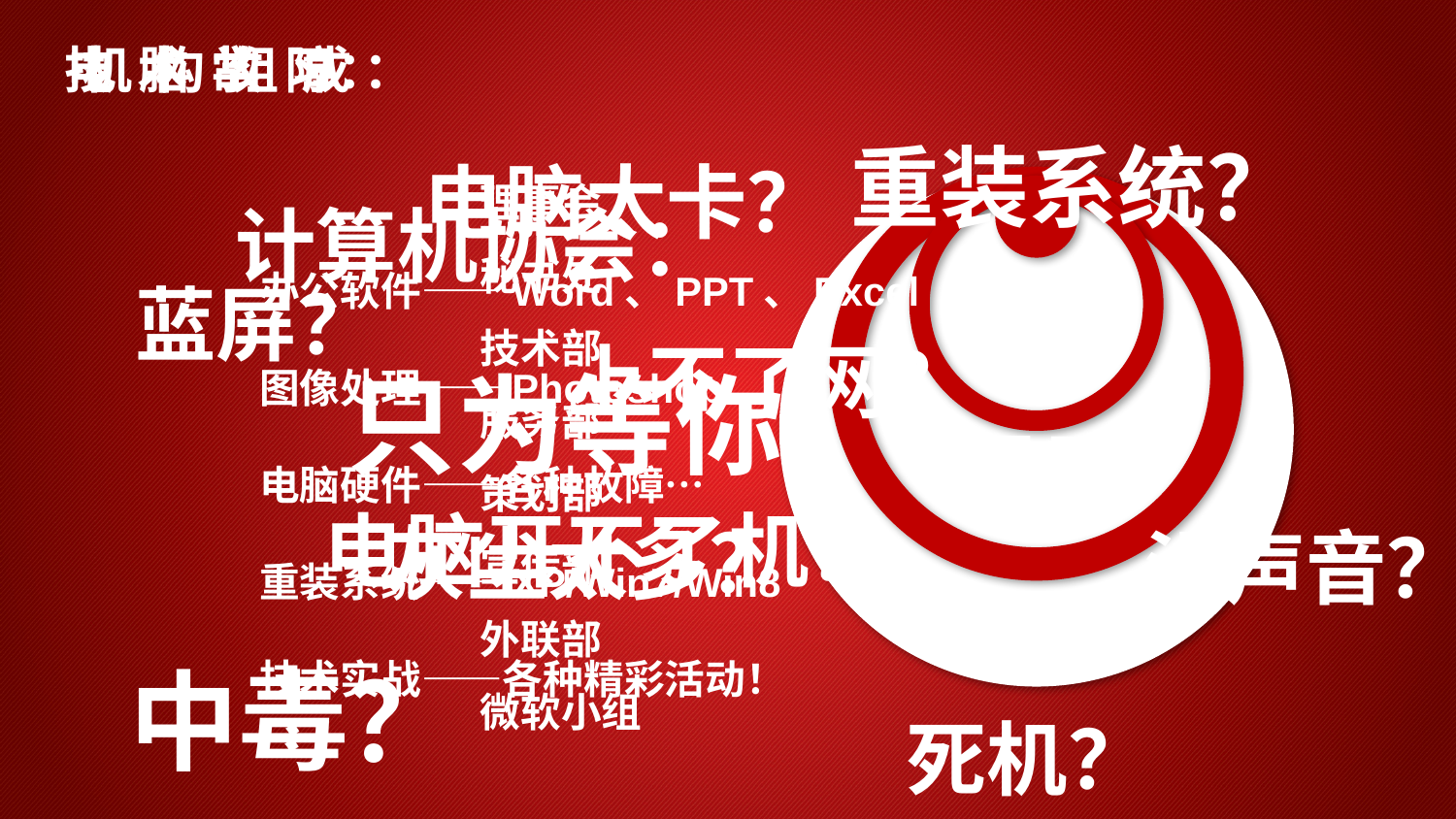

技  术  学  习
电  脑  故  障：
机  构  组  成 ：
重装系统？
电脑太卡？
计算机协会：
     只为等你！
理事会
秘书处
技术部
服务部
策划部
宣传部
外联部
微软小组

办公软件——Word、PPT、Excel
图像处理——Photoshop
电脑硬件——各种故障…
重装系统——XP/Win7/Win8
技术实战——各种精彩活动！
蓝屏？
上不了网？
黑屏？
电脑开不了机？
灰尘太多？
没声音？
中毒？
死机？